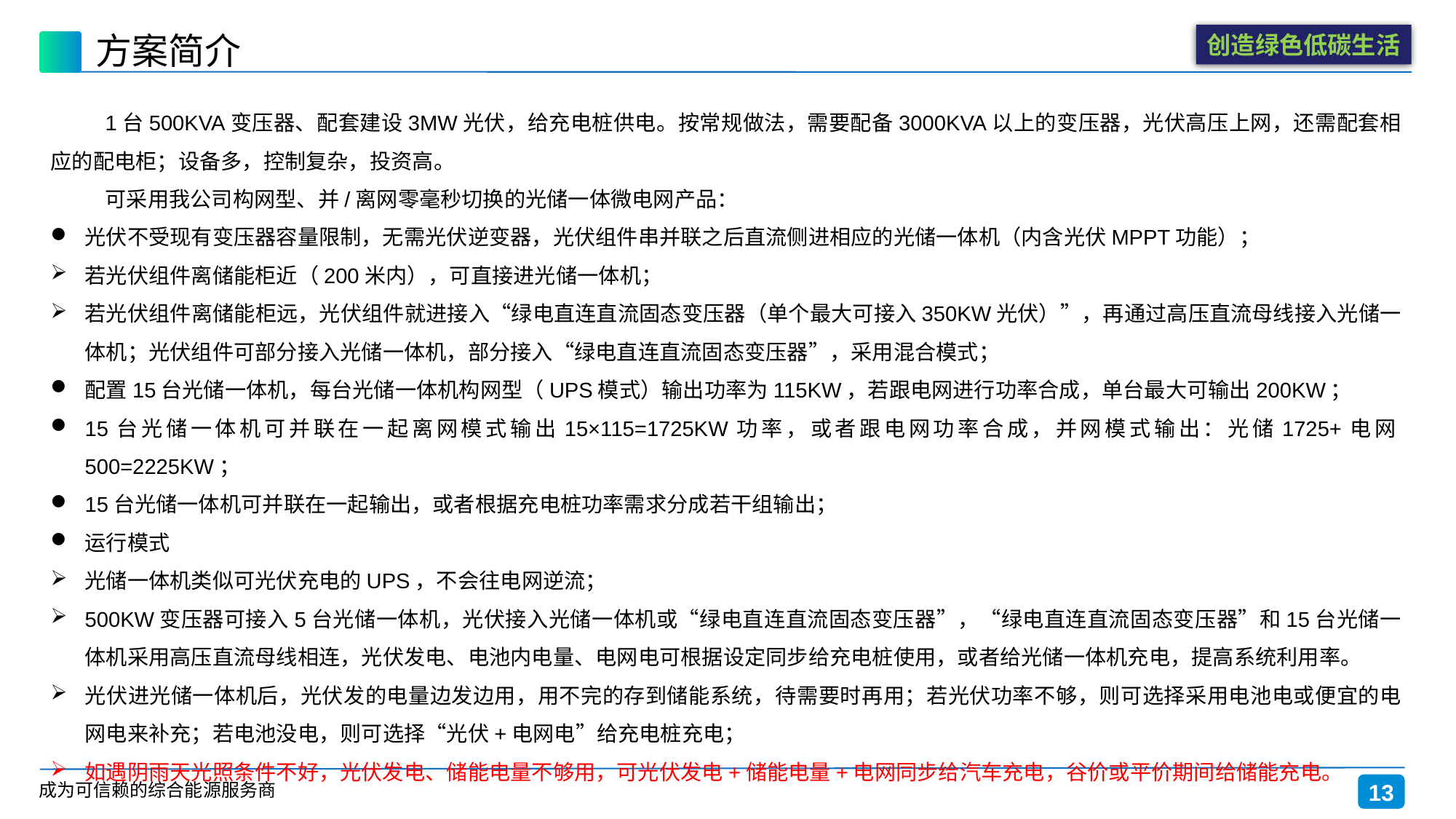

# 方案简介
1台500KVA变压器、配套建设3MW光伏，给充电桩供电。按常规做法，需要配备3000KVA以上的变压器，光伏高压上网，还需配套相应的配电柜；设备多，控制复杂，投资高。
可采用我公司构网型、并/离网零毫秒切换的光储一体微电网产品：
光伏不受现有变压器容量限制，无需光伏逆变器，光伏组件串并联之后直流侧进相应的光储一体机（内含光伏MPPT功能）；
若光伏组件离储能柜近（200米内），可直接进光储一体机；
若光伏组件离储能柜远，光伏组件就进接入“绿电直连直流固态变压器（单个最大可接入350KW光伏）”，再通过高压直流母线接入光储一体机；光伏组件可部分接入光储一体机，部分接入“绿电直连直流固态变压器”，采用混合模式；
配置15台光储一体机，每台光储一体机构网型（UPS模式）输出功率为115KW，若跟电网进行功率合成，单台最大可输出200KW；
15台光储一体机可并联在一起离网模式输出15×115=1725KW功率，或者跟电网功率合成，并网模式输出：光储1725+电网500=2225KW；
15台光储一体机可并联在一起输出，或者根据充电桩功率需求分成若干组输出；
运行模式
光储一体机类似可光伏充电的UPS，不会往电网逆流；
500KW变压器可接入5台光储一体机，光伏接入光储一体机或“绿电直连直流固态变压器”，“绿电直连直流固态变压器”和15台光储一体机采用高压直流母线相连，光伏发电、电池内电量、电网电可根据设定同步给充电桩使用，或者给光储一体机充电，提高系统利用率。
光伏进光储一体机后，光伏发的电量边发边用，用不完的存到储能系统，待需要时再用；若光伏功率不够，则可选择采用电池电或便宜的电网电来补充；若电池没电，则可选择“光伏+电网电”给充电桩充电；
如遇阴雨天光照条件不好，光伏发电、储能电量不够用，可光伏发电+储能电量+电网同步给汽车充电，谷价或平价期间给储能充电。